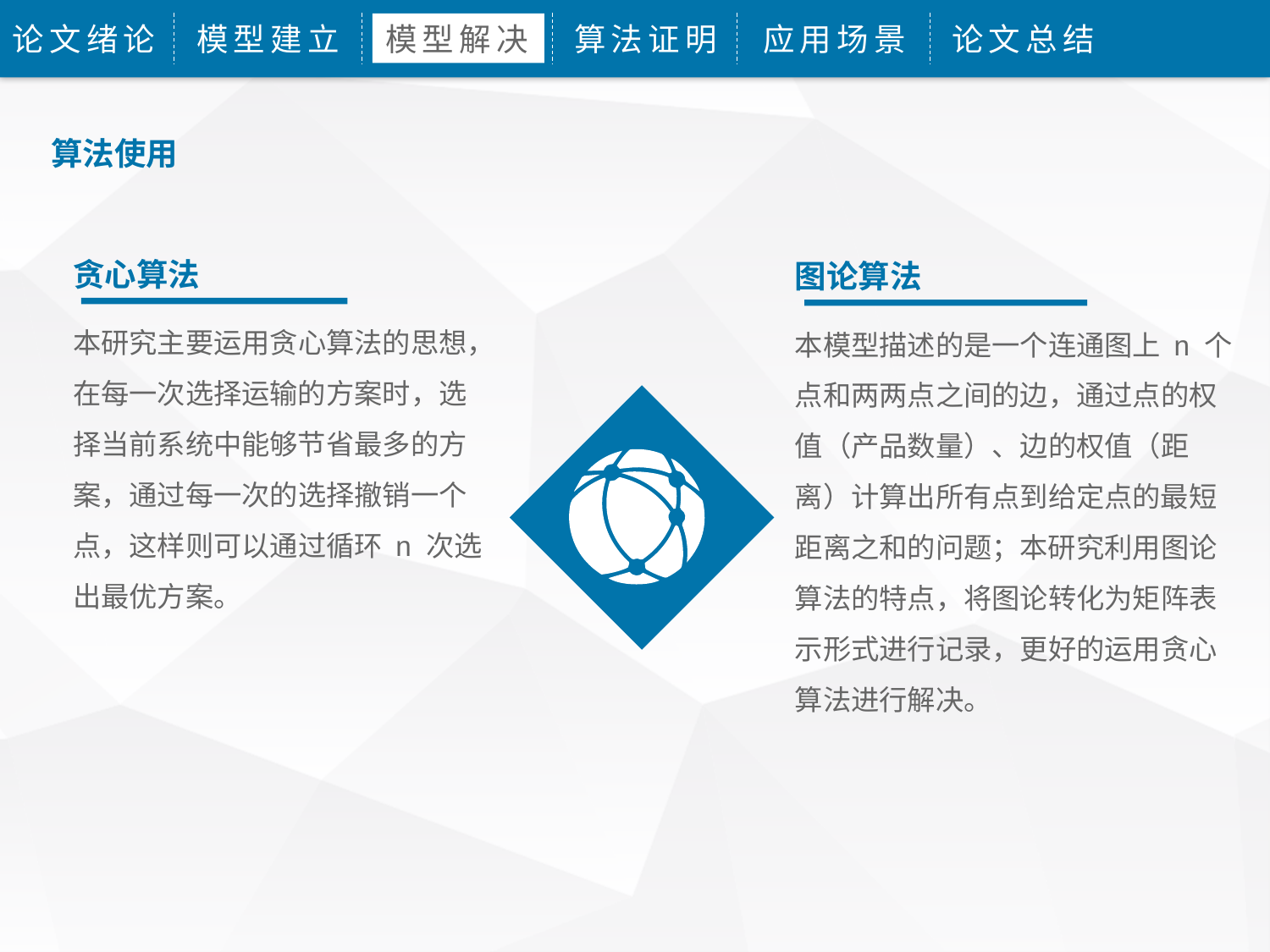

论文绪论
模型建立
模型解决
算法证明
应用场景
论文总结

算法使用
贪心算法

本研究主要运用贪心算法的思想，在每一次选择运输的方案时，选择当前系统中能够节省最多的方案，通过每一次的选择撤销一个点，这样则可以通过循环 n 次选出最优方案。
图论算法

本模型描述的是一个连通图上 n 个点和两两点之间的边，通过点的权值（产品数量）、边的权值（距离）计算出所有点到给定点的最短距离之和的问题；本研究利用图论算法的特点，将图论转化为矩阵表示形式进行记录，更好的运用贪心算法进行解决。